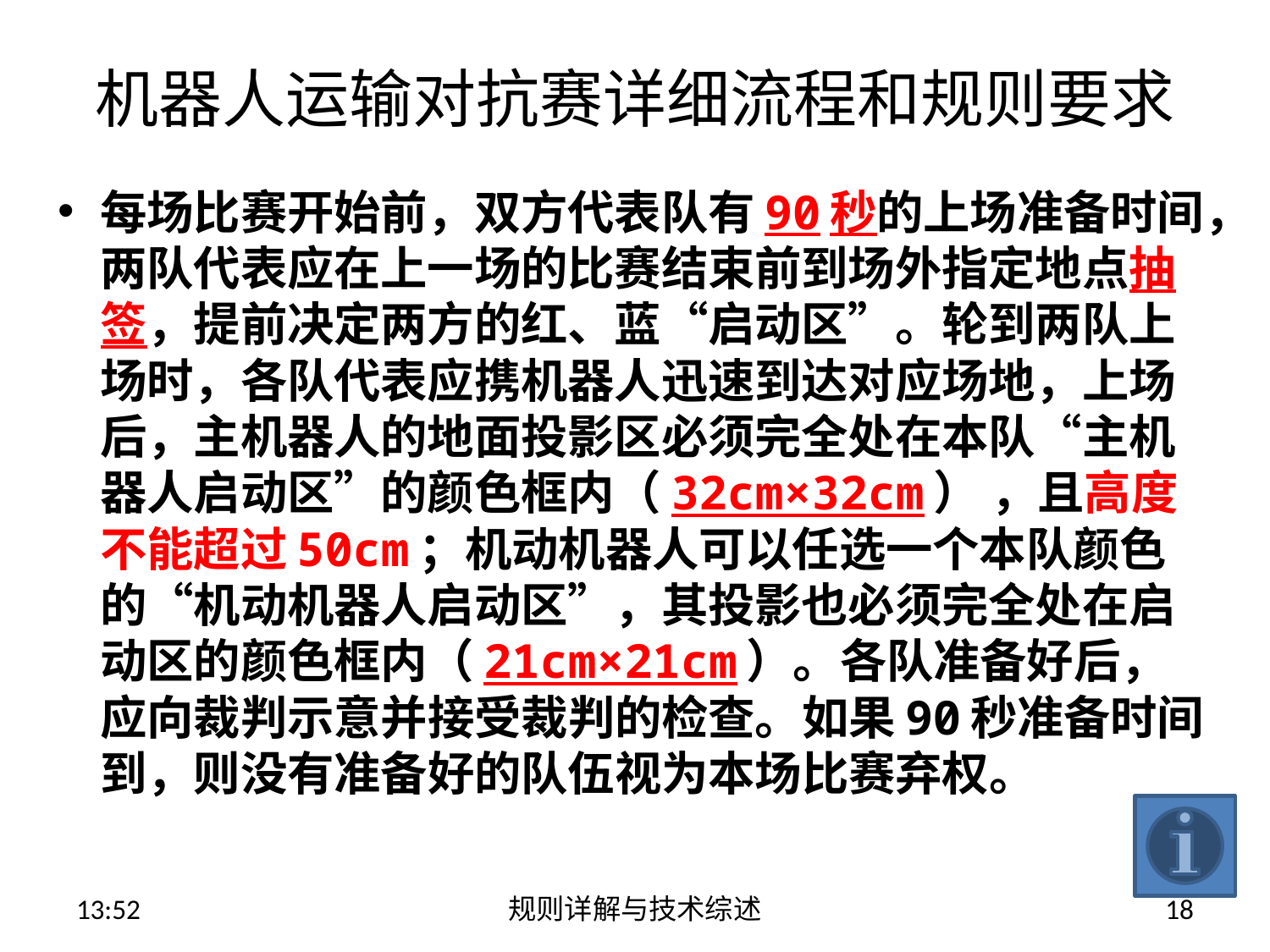

# 机器人运输对抗赛详细流程和规则要求
每场比赛开始前，双方代表队有90秒的上场准备时间，两队代表应在上一场的比赛结束前到场外指定地点抽签，提前决定两方的红、蓝“启动区”。轮到两队上场时，各队代表应携机器人迅速到达对应场地，上场后，主机器人的地面投影区必须完全处在本队“主机器人启动区”的颜色框内（32cm×32cm） ，且高度不能超过50cm；机动机器人可以任选一个本队颜色的“机动机器人启动区”，其投影也必须完全处在启动区的颜色框内（21cm×21cm）。各队准备好后，应向裁判示意并接受裁判的检查。如果90秒准备时间到，则没有准备好的队伍视为本场比赛弃权。

13:52
规则详解与技术综述
18